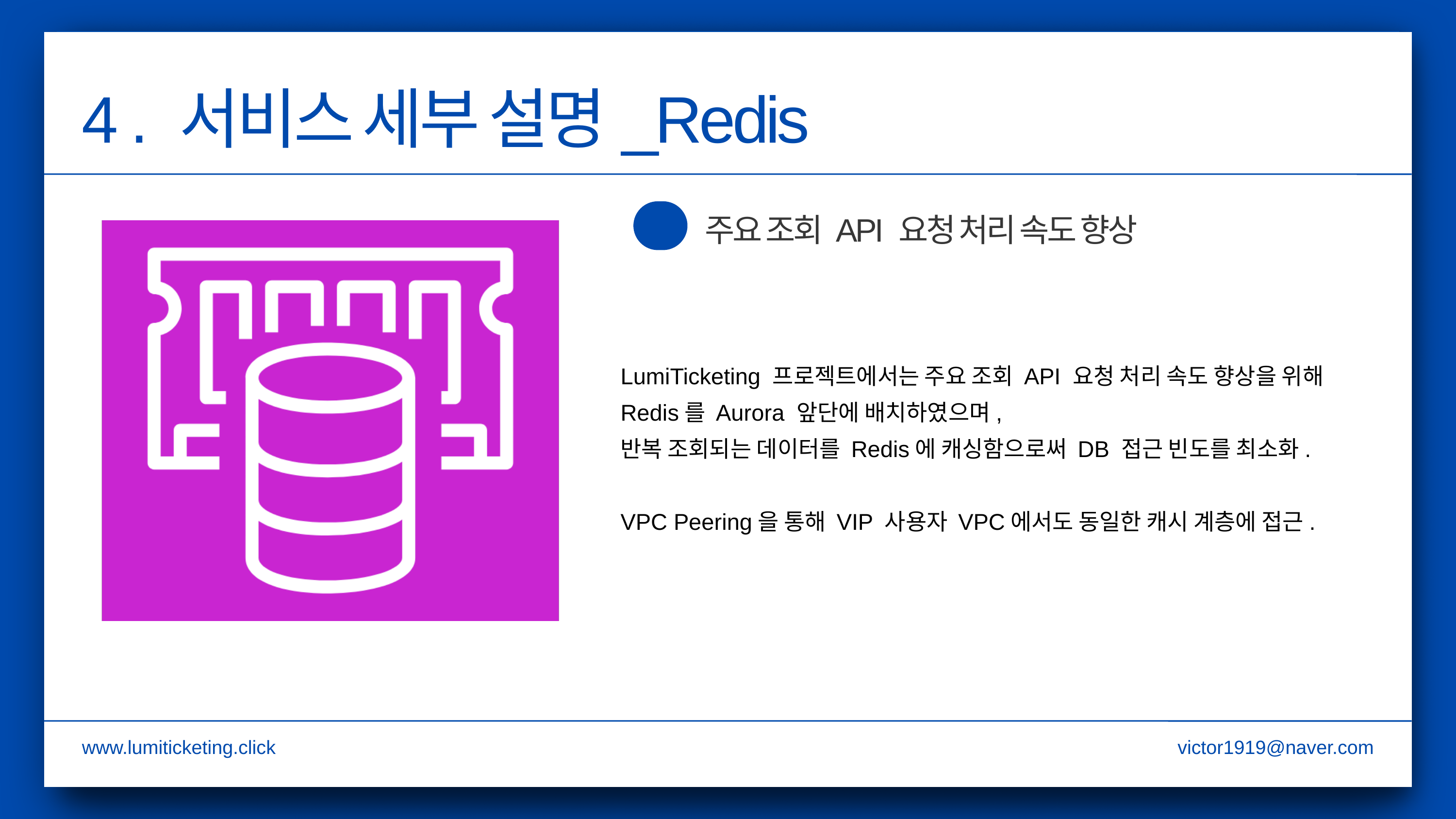

4 . 서비스 세부 설명_Redis

주요 조회 API 요청 처리 속도 향상

LumiTicketing 프로젝트에서는 주요 조회 API 요청 처리 속도 향상을 위해
Redis를 Aurora 앞단에 배치하였으며,
반복 조회되는 데이터를 Redis에 캐싱함으로써 DB 접근 빈도를 최소화.

VPC Peering을 통해 VIP 사용자 VPC에서도 동일한 캐시 계층에 접근.

www.lumiticketing.click
victor1919@naver.com